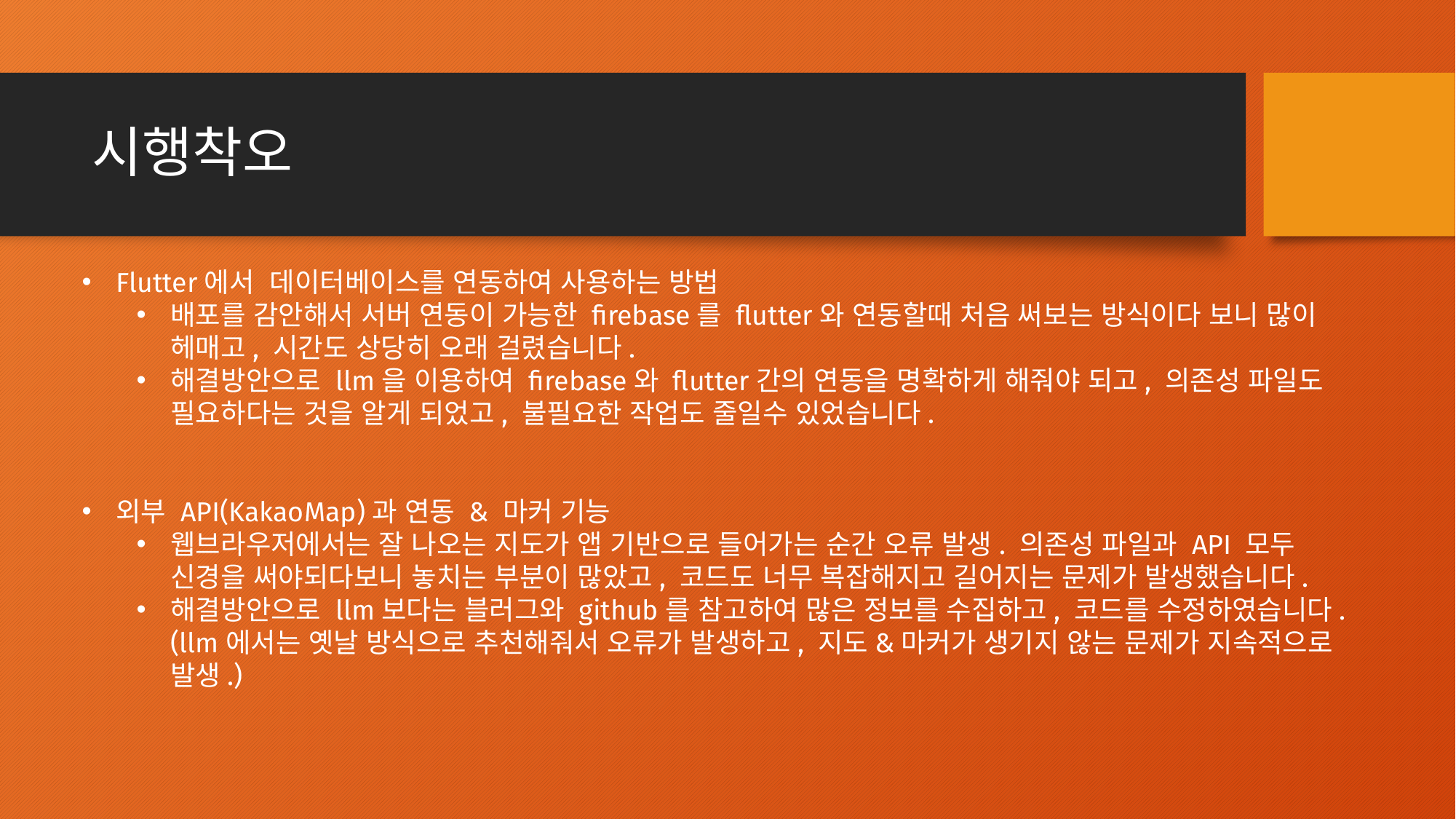

# 시행착오
Flutter에서  데이터베이스를 연동하여 사용하는 방법
배포를 감안해서 서버 연동이 가능한 firebase를 flutter와 연동할때 처음 써보는 방식이다 보니 많이 헤매고, 시간도 상당히 오래 걸렸습니다.
해결방안으로 llm을 이용하여 firebase와 flutter간의 연동을 명확하게 해줘야 되고, 의존성 파일도 필요하다는 것을 알게 되었고, 불필요한 작업도 줄일수 있었습니다.

외부 API(KakaoMap)과 연동 & 마커 기능
웹브라우저에서는 잘 나오는 지도가 앱 기반으로 들어가는 순간 오류 발생. 의존성 파일과 API 모두 신경을 써야되다보니 놓치는 부분이 많았고, 코드도 너무 복잡해지고 길어지는 문제가 발생했습니다.
해결방안으로 llm보다는 블러그와 github를 참고하여 많은 정보를 수집하고, 코드를 수정하였습니다.(llm에서는 옛날 방식으로 추천해줘서 오류가 발생하고, 지도&마커가 생기지 않는 문제가 지속적으로 발생.)